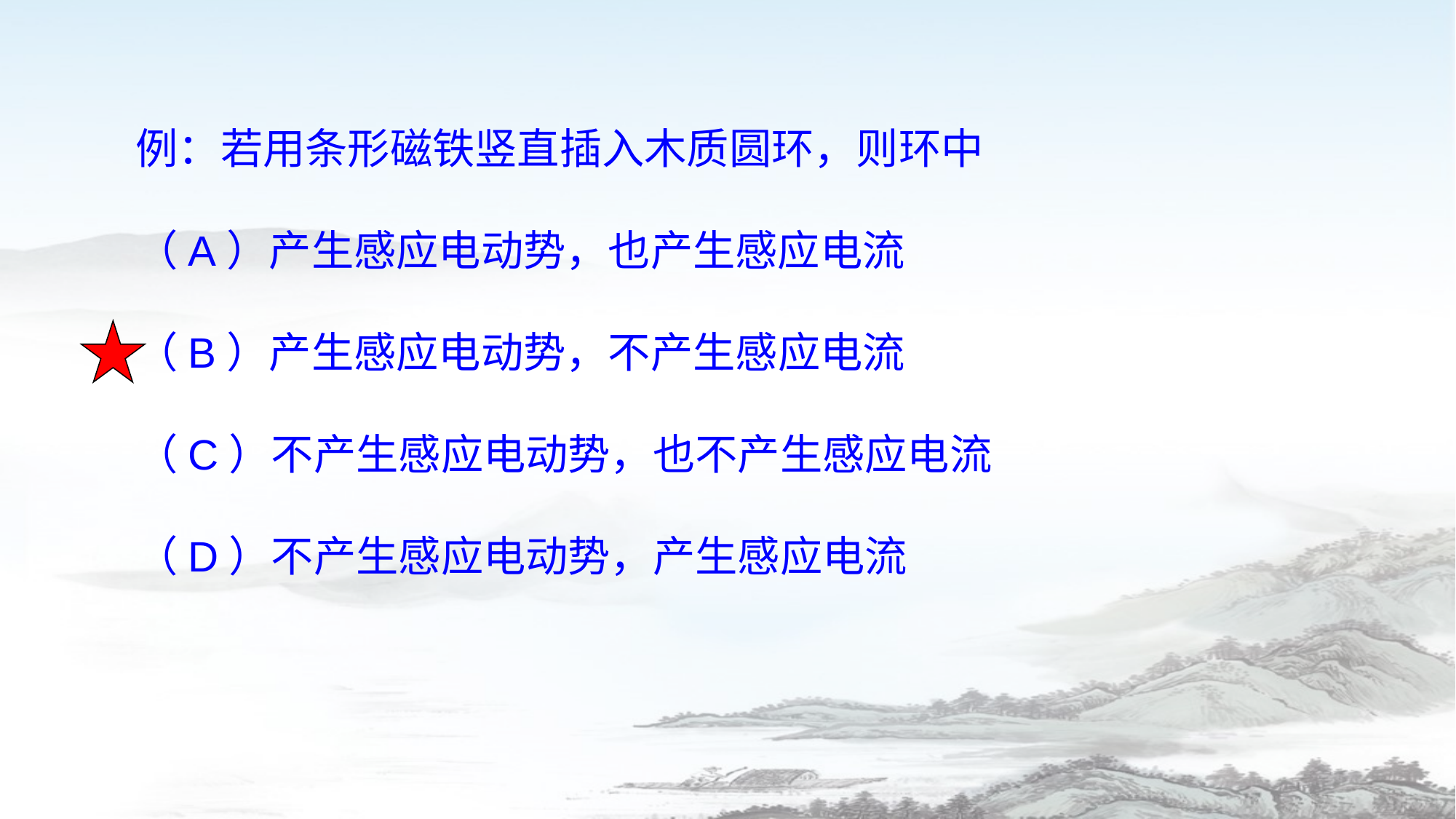

例：若用条形磁铁竖直插入木质圆环，则环中

（A）产生感应电动势，也产生感应电流

（B）产生感应电动势，不产生感应电流

（C）不产生感应电动势，也不产生感应电流

（D）不产生感应电动势，产生感应电流